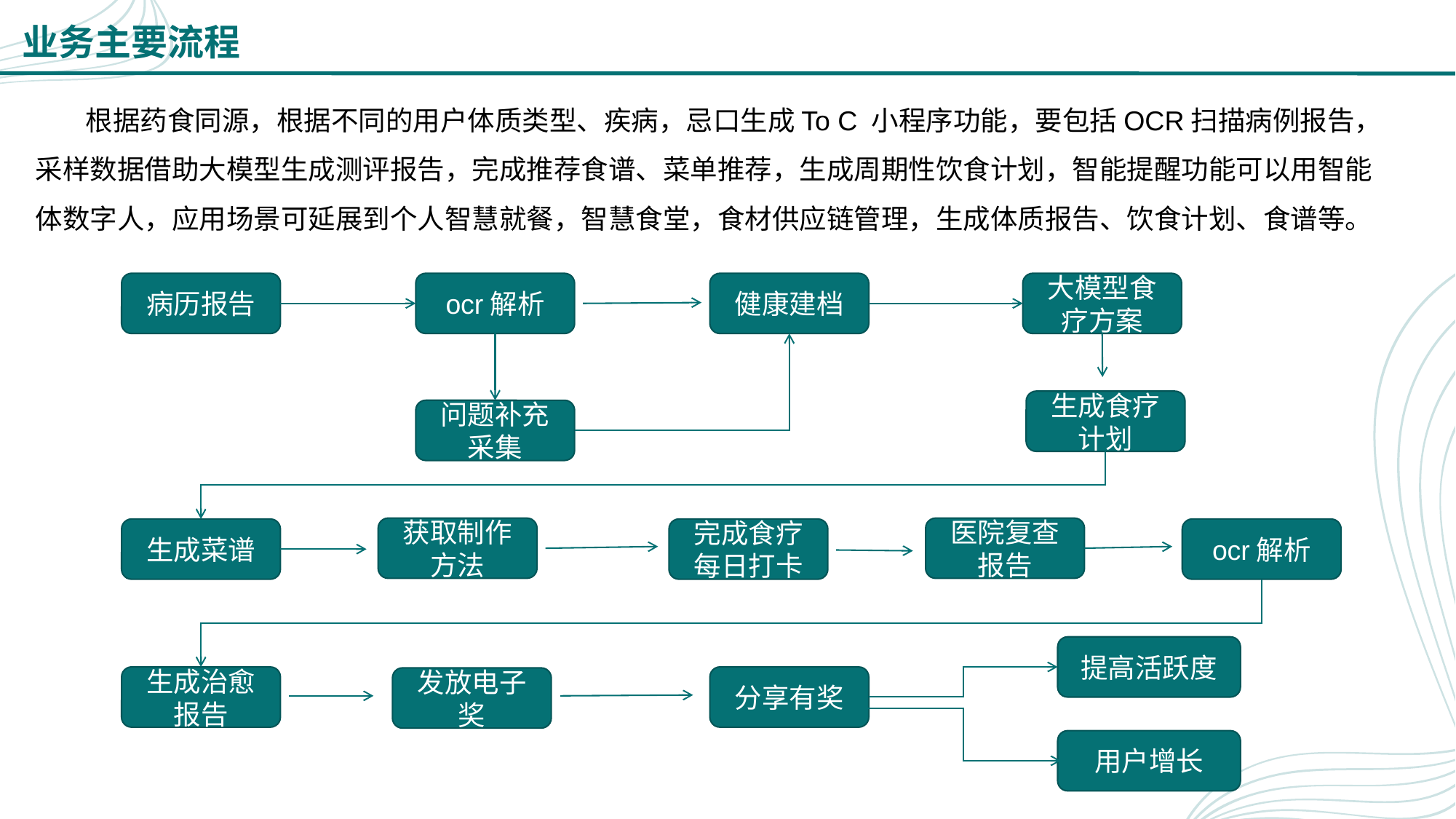

业务主要流程
       根据药食同源，根据不同的用户体质类型、疾病，忌口生成To C 小程序功能，要包括OCR扫描病例报告，采样数据借助大模型生成测评报告，完成推荐食谱、菜单推荐，生成周期性饮食计划，智能提醒功能可以用智能体数字人，应用场景可延展到个人智慧就餐，智慧食堂，食材供应链管理，生成体质报告、饮食计划、食谱等。
病历报告
ocr解析
健康建档
大模型食疗方案
生成食疗计划
问题补充采集
获取制作方法
医院复查报告
生成菜谱
完成食疗每日打卡
ocr解析
提高活跃度
生成治愈报告
分享有奖
发放电子奖
用户增长